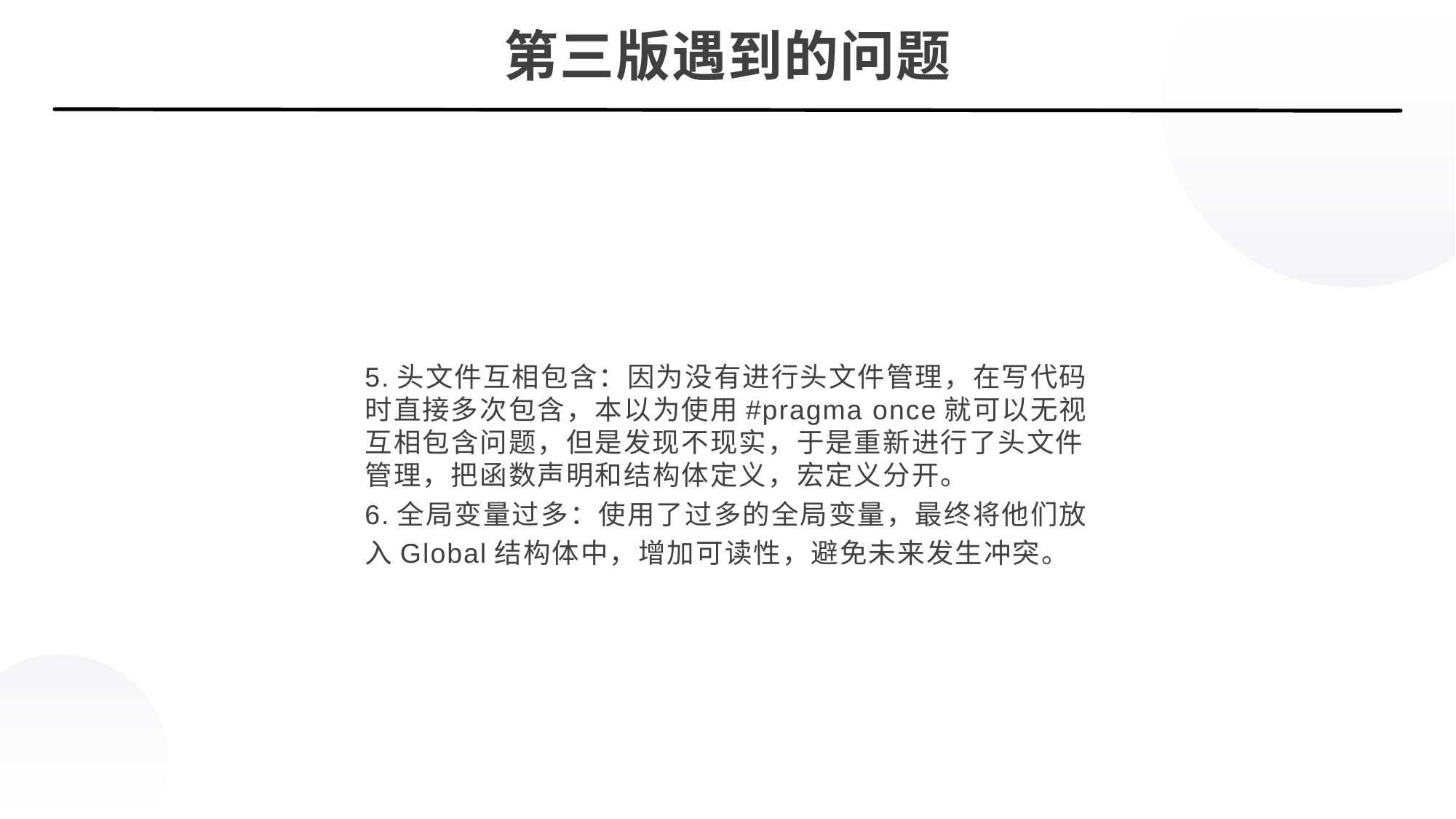

第三版遇到的问题
5.头文件互相包含：因为没有进行头文件管理，在写代码时直接多次包含，本以为使用#pragma once就可以无视互相包含问题，但是发现不现实，于是重新进行了头文件管理，把函数声明和结构体定义，宏定义分开。
6.全局变量过多：使用了过多的全局变量，最终将他们放入Global结构体中，增加可读性，避免未来发生冲突。